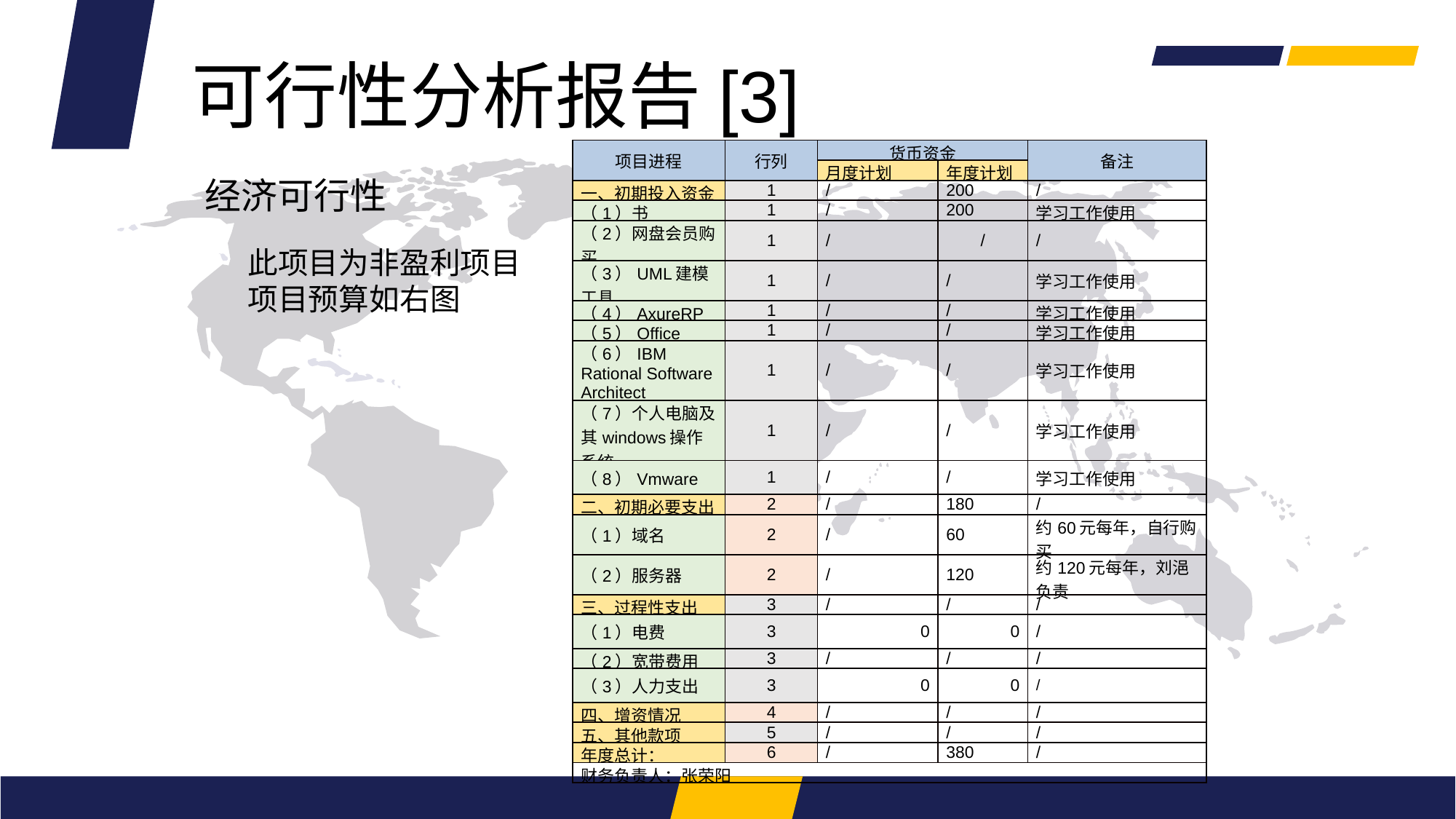

可行性分析报告[3]

| 项目进程 | 行列 | 货币资金 |  | 备注 |
| --- | --- | --- | --- | --- |
|  |  | 月度计划 | 年度计划 |  |
| 一、初期投入资金 | 1 | / | 200 | / |
| （1）书 | 1 | / | 200 | 学习工作使用 |
| （2）网盘会员购买 | 1 | / | / | / |
| （3）UML建模工具 | 1 | / | / | 学习工作使用 |
| （4）AxureRP | 1 | / | / | 学习工作使用 |
| （5）Office | 1 | / | / | 学习工作使用 |
| （6）IBM Rational Software Architect | 1 | / | / | 学习工作使用 |
| （7）个人电脑及其windows操作系统 | 1 | / | / | 学习工作使用 |
| （8）Vmware | 1 | / | / | 学习工作使用 |
| 二、初期必要支出 | 2 | / | 180 | / |
| （1）域名 | 2 | / | 60 | 约60元每年，自行购买 |
| （2）服务器 | 2 | / | 120 | 约120元每年，刘浥负责 |
| 三、过程性支出 | 3 | / | / | / |
| （1）电费 | 3 | 0 | 0 | / |
| （2）宽带费用 | 3 | / | / | / |
| （3）人力支出 | 3 | 0 | 0 | / |
| 四、增资情况 | 4 | / | / | / |
| 五、其他款项 | 5 | / | / | / |
| 年度总计： | 6 | / | 380 | / |
| 财务负责人：张荣阳 |  |  |  |  |

经济可行性
此项目为非盈利项目
项目预算如右图